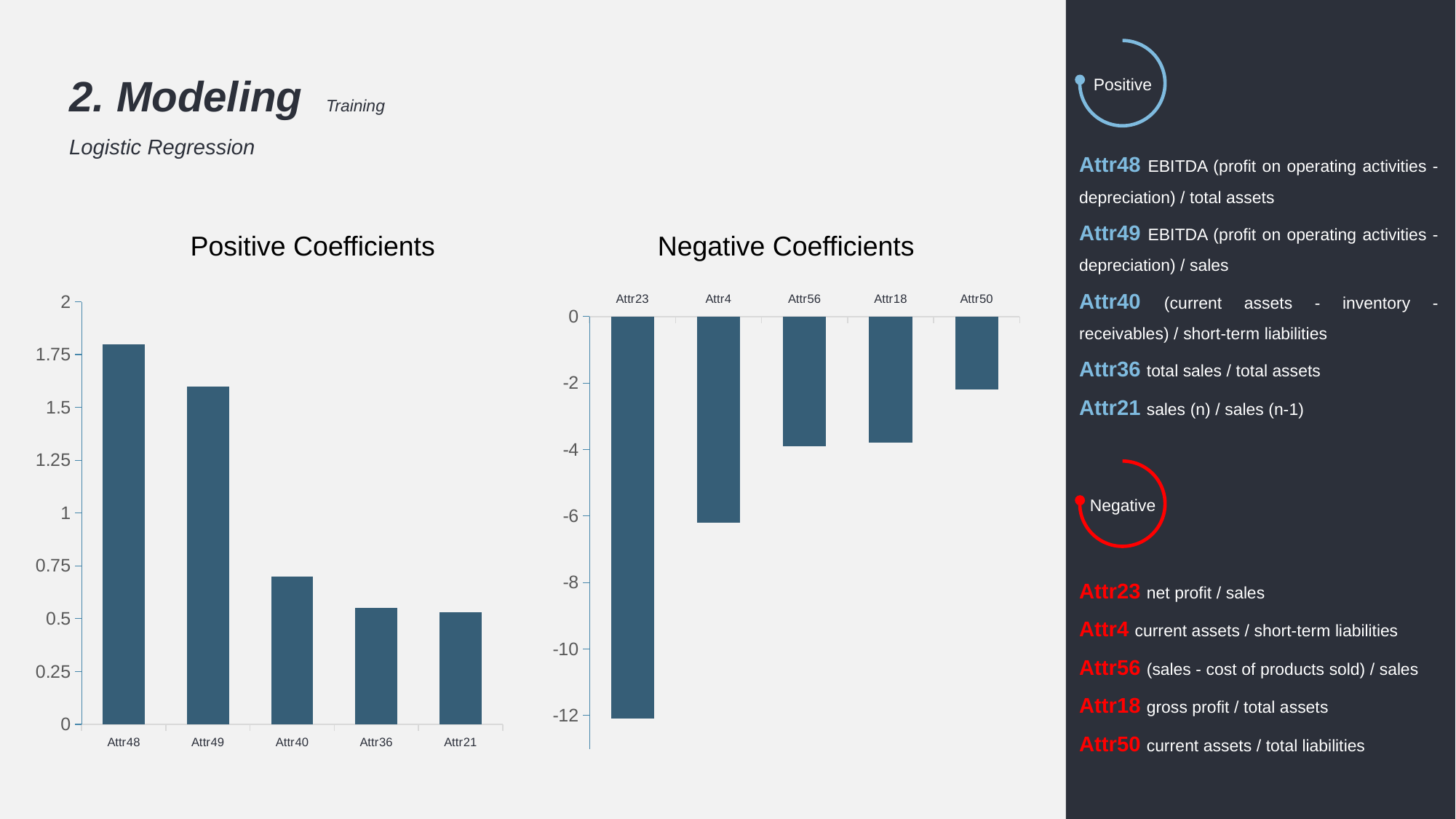

2. Modeling  Training
Logistic Regression

Positive
Attr48 EBITDA (profit on operating activities - depreciation) / total assets
Attr49 EBITDA (profit on operating activities - depreciation) / sales
Attr40 (current assets - inventory - receivables) / short-term liabilities
Attr36 total sales / total assets
Attr21 sales (n) / sales (n-1)
Negative Coefficients
Positive Coefficients

### Chart

| Category | 열4 | 열1 | 열2 | 열3 |
|---|---|---|---|---|
| Attr48 | None | None | None | 1.8 |
| Attr49 | None | None | None | 1.6 |
| Attr40 | None | None | None | 0.7 |
| Attr36 | None | None | None | 0.55 |
| Attr21 | None | None | None | 0.53 |

### Chart

| Category | 열4 | 열1 | 열2 | 열3 |
|---|---|---|---|---|
| Attr23 | None | None | None | -12.1 |
| Attr4 | None | None | None | -6.2 |
| Attr56 | None | None | None | -3.9 |
| Attr18 | None | None | None | -3.8 |
| Attr50 | None | None | None | -2.2 |
Negative
Attr23 net profit / sales
Attr4 current assets / short-term liabilities
Attr56 (sales - cost of products sold) / sales
Attr18 gross profit / total assets
Attr50 current assets / total liabilities